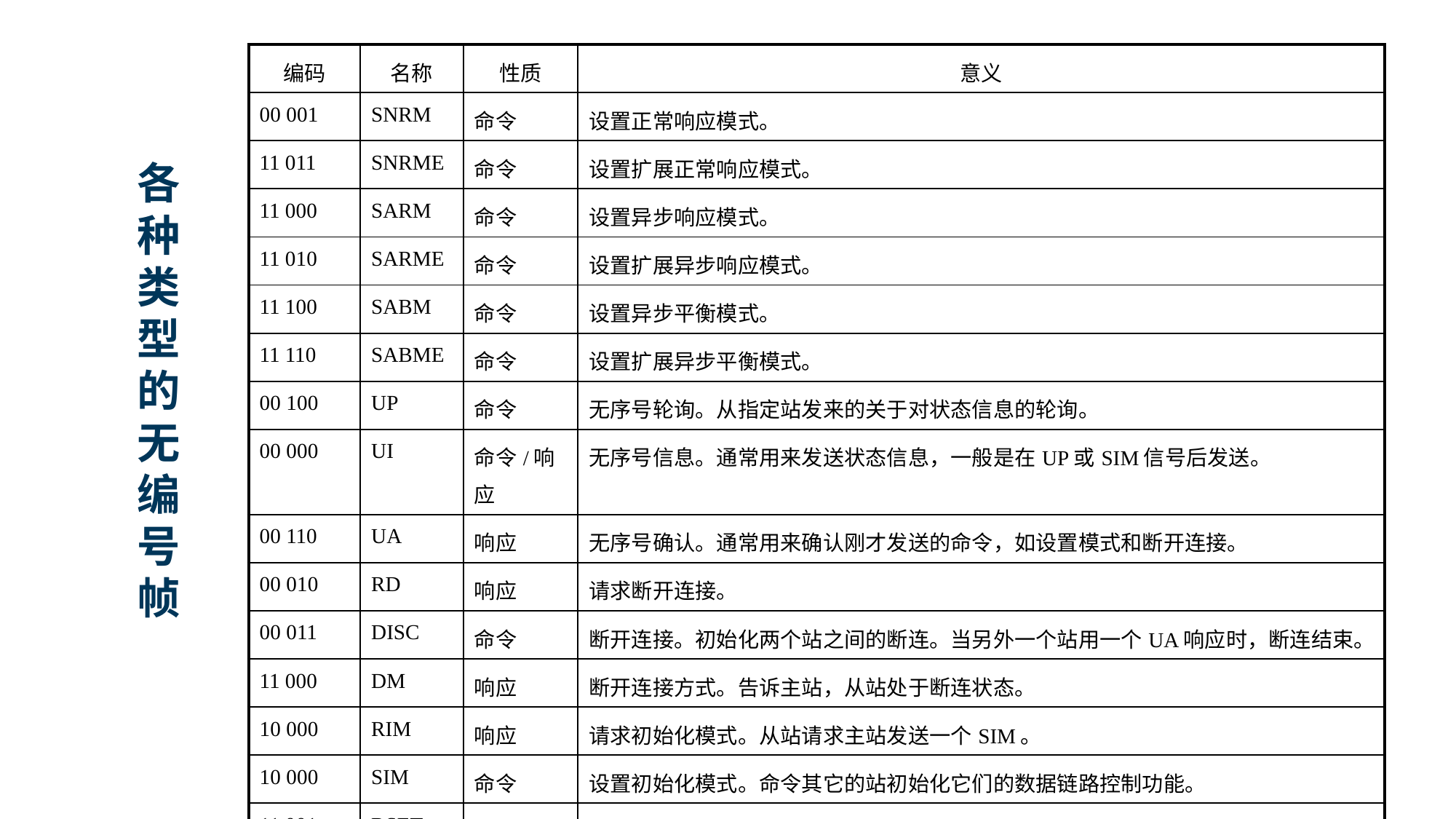

| 编码 | 名称 | 性质 | 意义 |
| --- | --- | --- | --- |
| 00 001 | SNRM | 命令 | 设置正常响应模式。 |
| 11 011 | SNRME | 命令 | 设置扩展正常响应模式。 |
| 11 000 | SARM | 命令 | 设置异步响应模式。 |
| 11 010 | SARME | 命令 | 设置扩展异步响应模式。 |
| 11 100 | SABM | 命令 | 设置异步平衡模式。 |
| 11 110 | SABME | 命令 | 设置扩展异步平衡模式。 |
| 00 100 | UP | 命令 | 无序号轮询。从指定站发来的关于对状态信息的轮询。 |
| 00 000 | UI | 命令/响应 | 无序号信息。通常用来发送状态信息，一般是在UP或SIM信号后发送。 |
| 00 110 | UA | 响应 | 无序号确认。通常用来确认刚才发送的命令，如设置模式和断开连接。 |
| 00 010 | RD | 响应 | 请求断开连接。 |
| 00 011 | DISC | 命令 | 断开连接。初始化两个站之间的断连。当另外一个站用一个UA响应时，断连结束。 |
| 11 000 | DM | 响应 | 断开连接方式。告诉主站，从站处于断连状态。 |
| 10 000 | RIM | 响应 | 请求初始化模式。从站请求主站发送一个SIM。 |
| 10 000 | SIM | 命令 | 设置初始化模式。命令其它的站初始化它们的数据链路控制功能。 |
| 11 001 | RSET | 命令 | 重启动。 |
| 11 101 | XID | 命令/响应 | 交换标示。允许两个站交换它们的标示和状态信息。 |
| 10 001 | FRMR | 响应 | 帧拒绝。通常被用于一个U-帧出现了同步错误。 |
# 各种类型的无编号帧
103